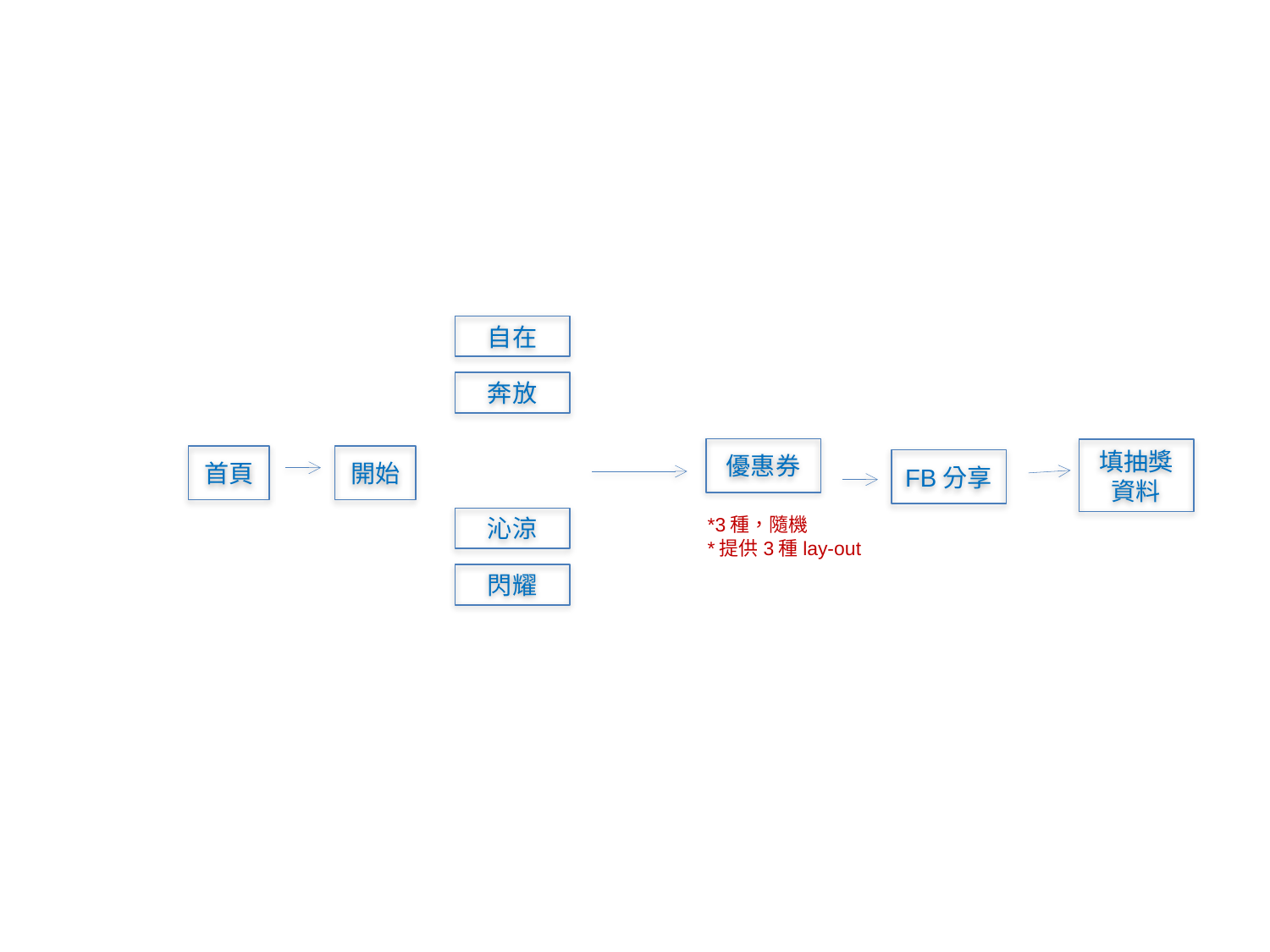

活動流程(手機)
自在
奔放
優惠券
填抽獎資料
首頁
開始
FB分享
*3種，隨機
*提供3種lay-out
沁涼
閃耀